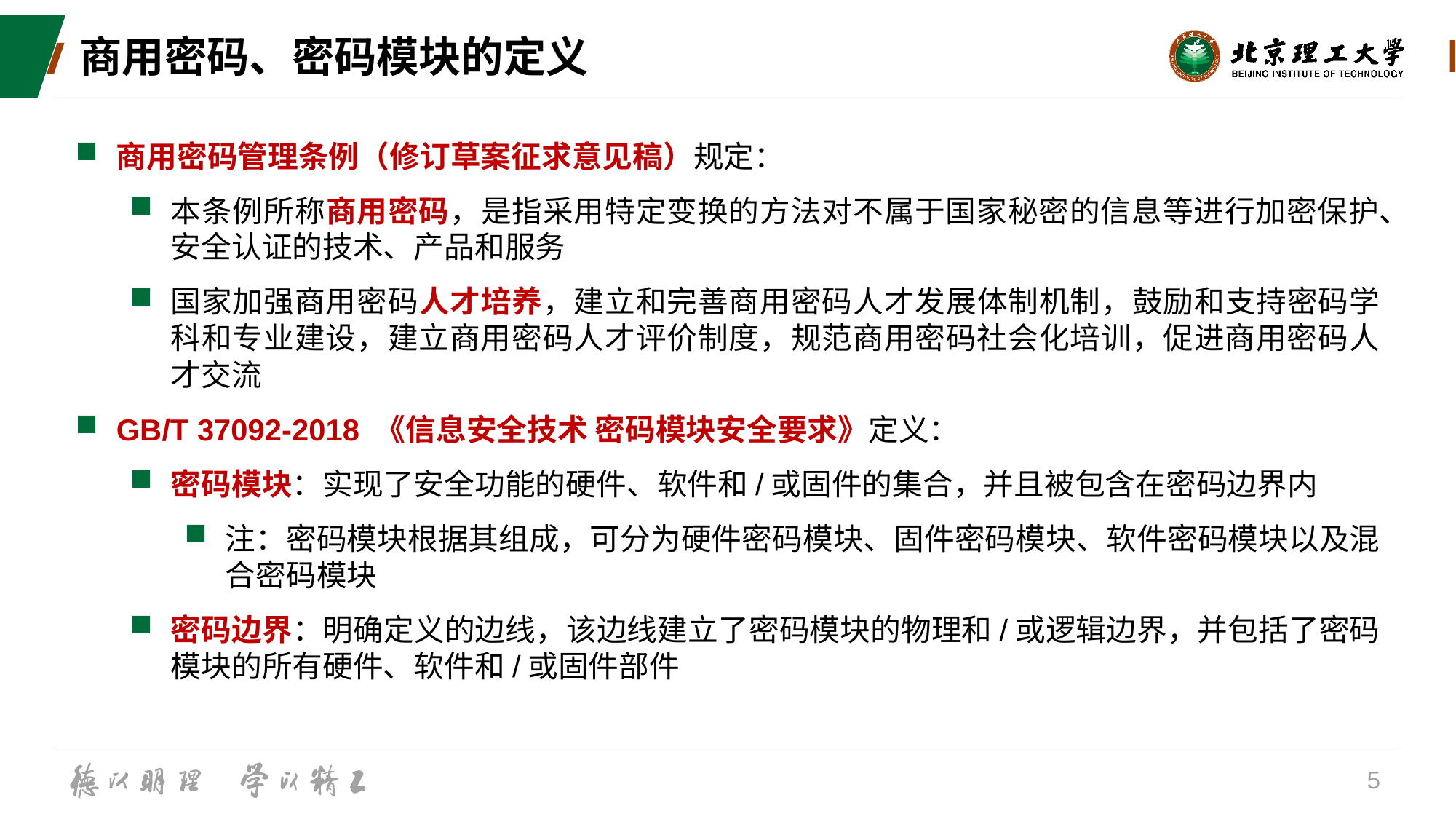

# 商用密码、密码模块的定义
商用密码管理条例（修订草案征求意见稿）规定：
本条例所称商用密码，是指采用特定变换的方法对不属于国家秘密的信息等进行加密保护、安全认证的技术、产品和服务
国家加强商用密码人才培养，建立和完善商用密码人才发展体制机制，鼓励和支持密码学科和专业建设，建立商用密码人才评价制度，规范商用密码社会化培训，促进商用密码人才交流
GB/T 37092-2018 《信息安全技术 密码模块安全要求》定义：
密码模块：实现了安全功能的硬件、软件和/或固件的集合，并且被包含在密码边界内
注：密码模块根据其组成，可分为硬件密码模块、固件密码模块、软件密码模块以及混合密码模块
密码边界：明确定义的边线，该边线建立了密码模块的物理和/或逻辑边界，并包括了密码模块的所有硬件、软件和/或固件部件